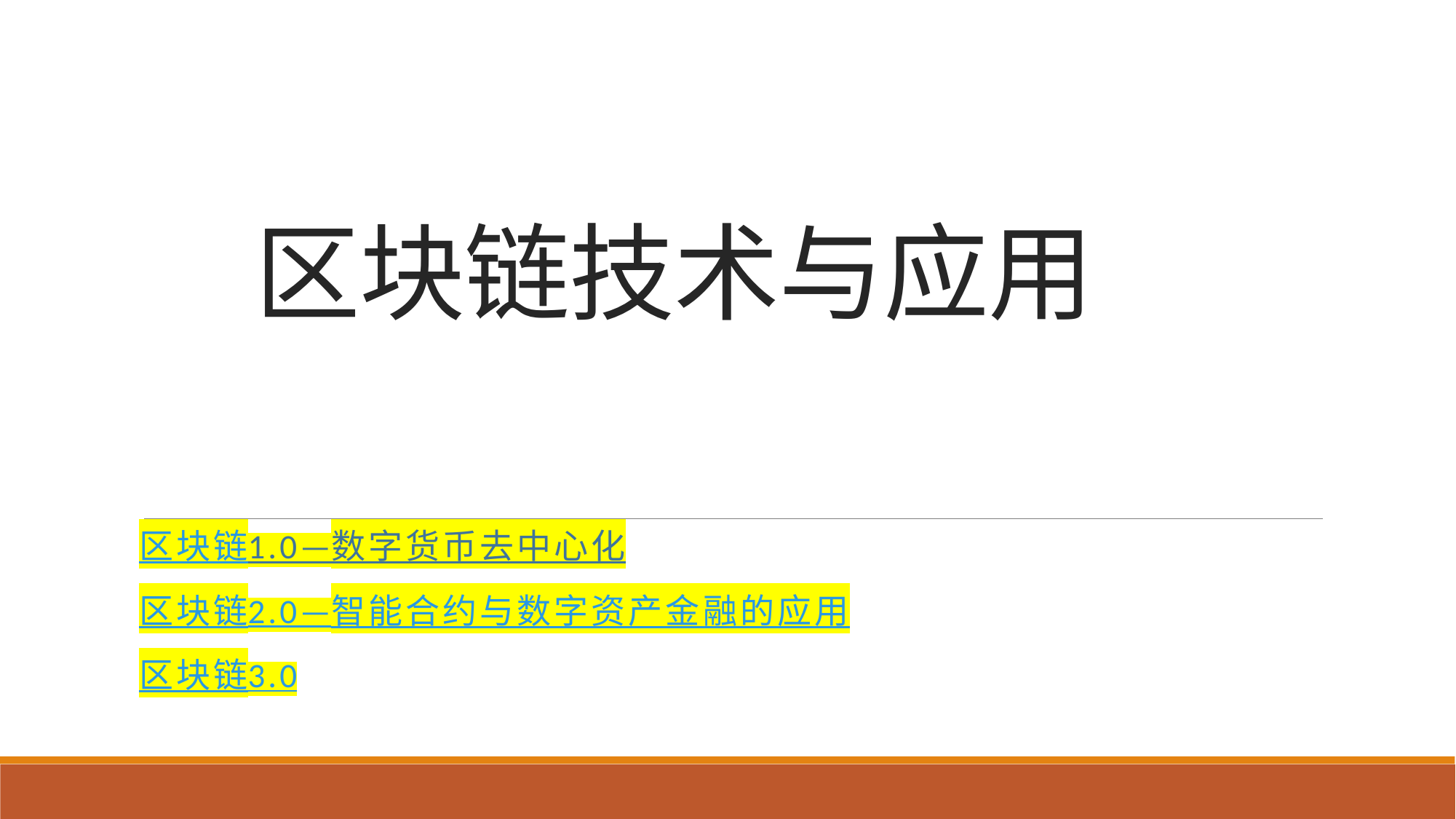

# 区块链技术与应用
区块链1.0—数字货币去中心化
区块链2.0—智能合约与数字资产金融的应用
区块链3.0